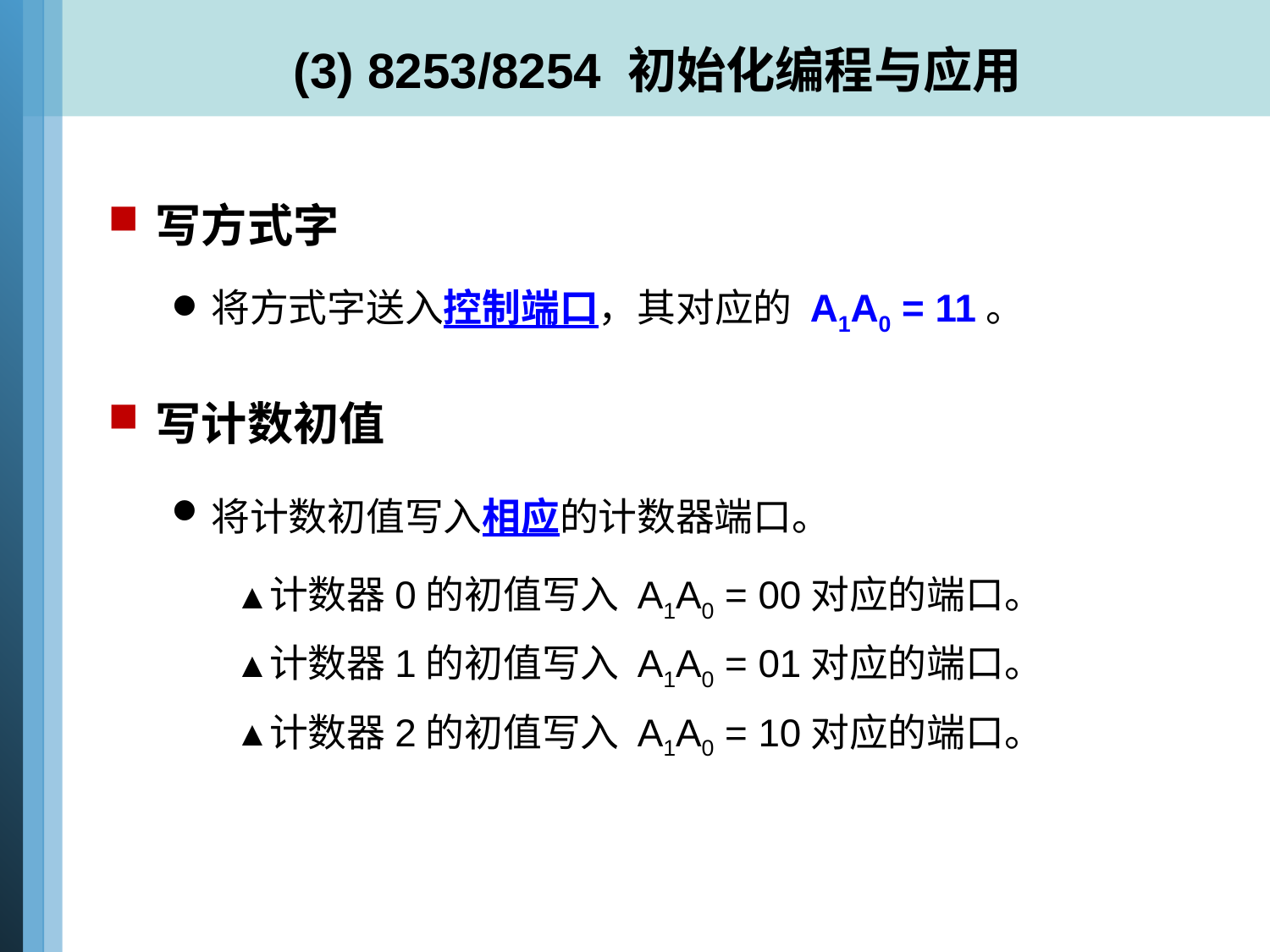

# (3) 8253/8254 初始化编程与应用
写方式字
将方式字送入控制端口，其对应的 A1A0 = 11。
写计数初值
将计数初值写入相应的计数器端口。
计数器0的初值写入 A1A0 = 00对应的端口。
计数器1的初值写入 A1A0 = 01对应的端口。
计数器2的初值写入 A1A0 = 10对应的端口。
35